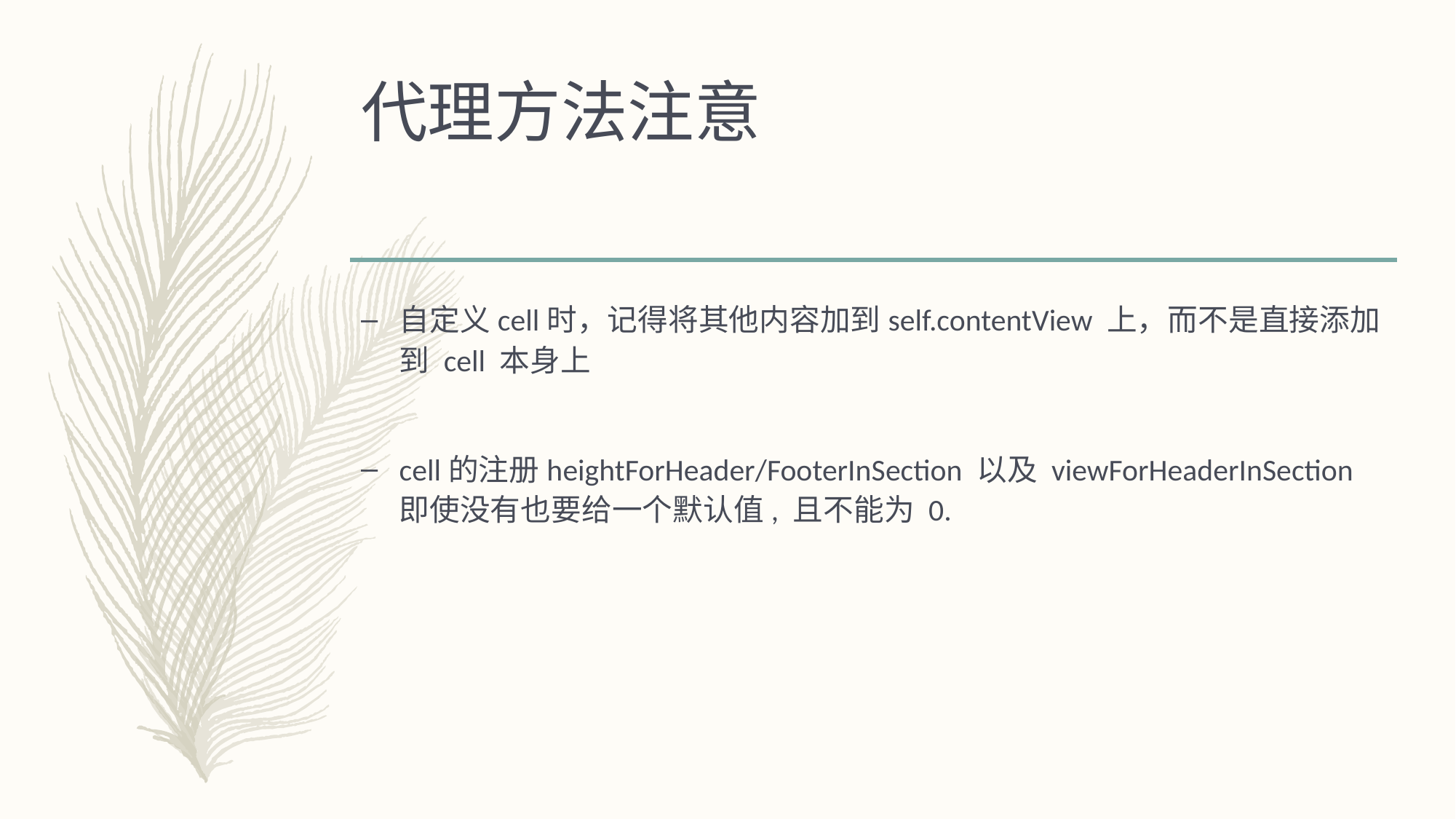

# 代理方法注意
自定义cell时，记得将其他内容加到self.contentView 上，而不是直接添加到 cell 本身上

cell的注册heightForHeader/FooterInSection 以及 viewForHeaderInSection 即使没有也要给一个默认值, 且不能为 0.